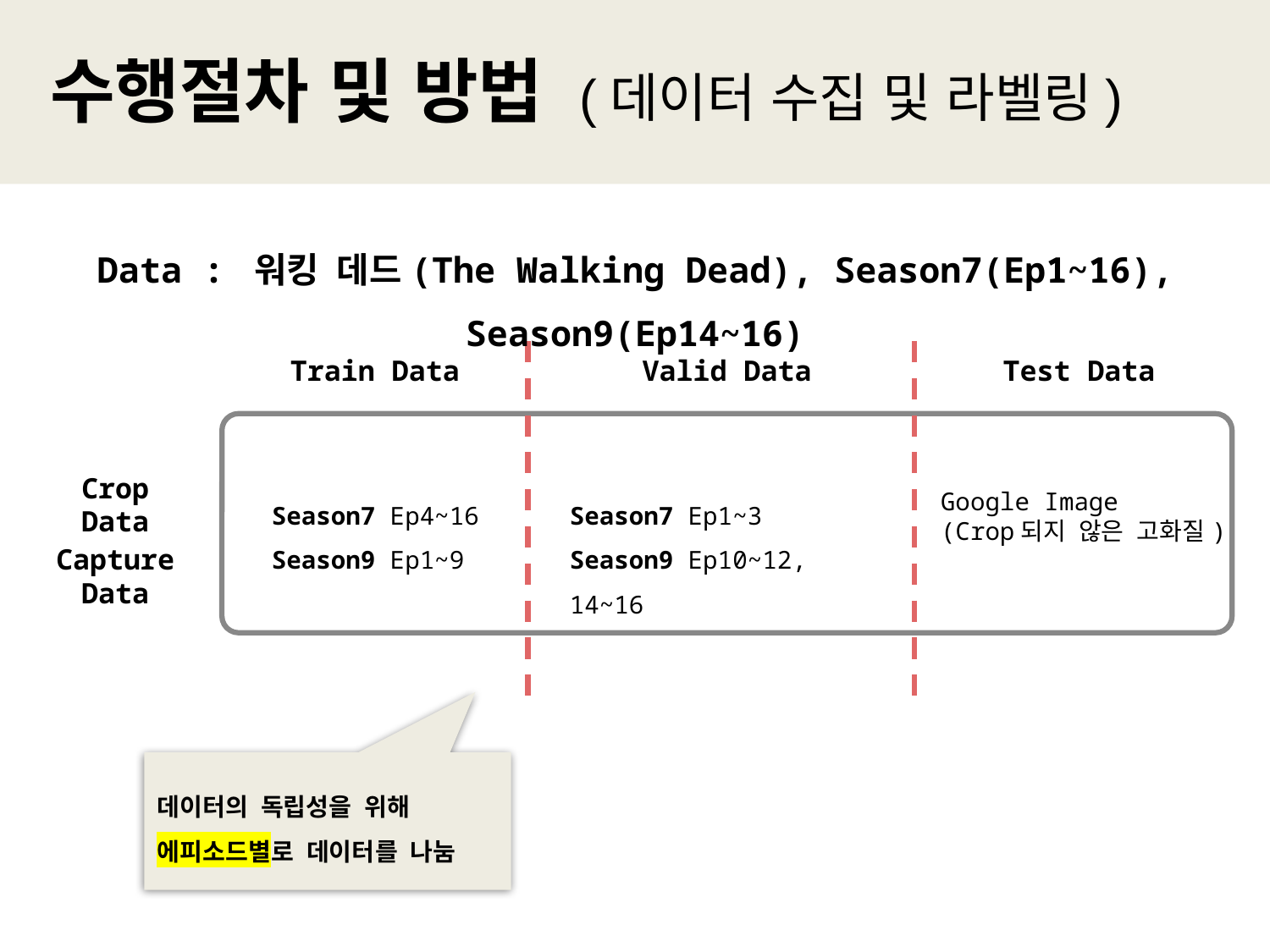

수행절차 및 방법 (데이터 수집 및 라벨링)
Data : 워킹 데드(The Walking Dead), Season7(Ep1~16), Season9(Ep14~16)
Train Data
Valid Data
Test Data

Crop Data
Season7 Ep4~16
Season9 Ep1~9
Season7 Ep1~3
Season9 Ep10~12, 14~16
Google Image
(Crop되지 않은 고화질)
Capture Data
데이터의 독립성을 위해
에피소드별로 데이터를 나눔